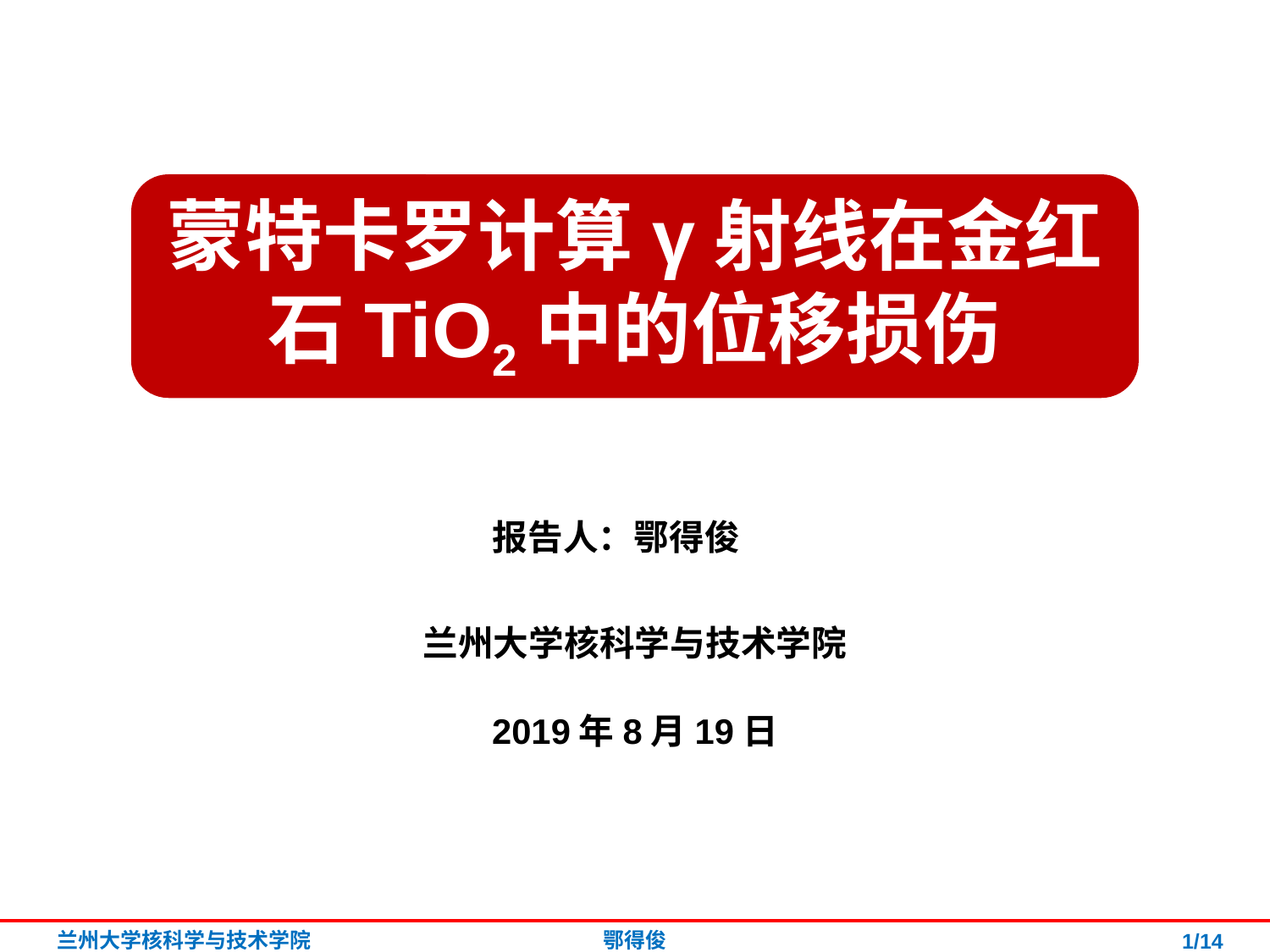

蒙特卡罗计算γ射线在金红石TiO2中的位移损伤
报告人：鄂得俊
兰州大学核科学与技术学院
2019年8月19日
鄂得俊
兰州大学核科学与技术学院
1/14